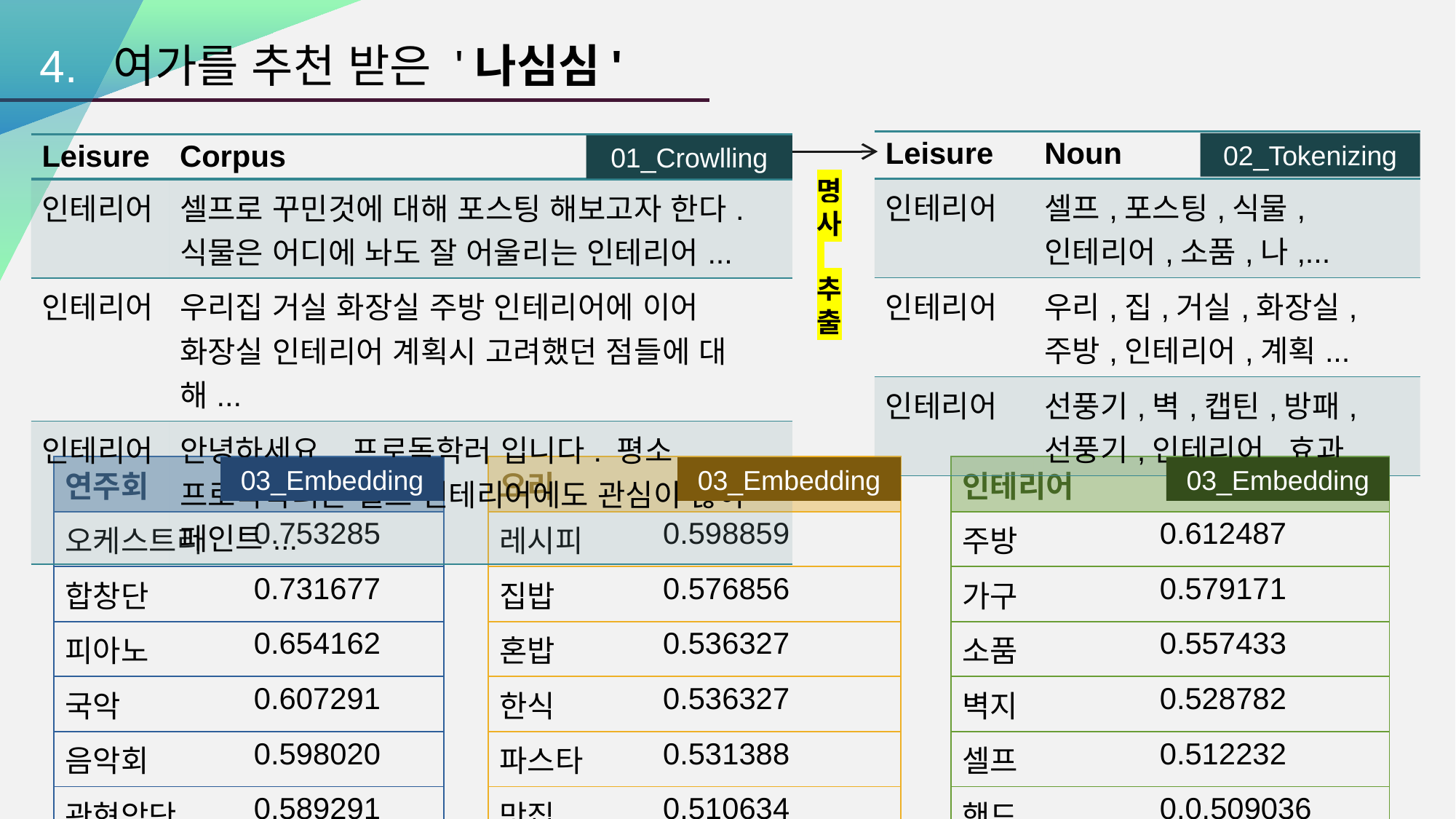

4.  여가를 추천 받은 '나심심'
| Leisure | Noun |
| --- | --- |
| 인테리어 | 셀프,포스팅,식물,인테리어,소품,나,... |
| 인테리어 | 우리,집,거실,화장실,주방,인테리어,계획... |
| 인테리어 | 선풍기,벽,캡틴,방패,선풍기,인테리어,효과... |
02_Tokenizing
| Leisure | Corpus |
| --- | --- |
| 인테리어 | 셀프로 꾸민것에 대해 포스팅 해보고자 한다. 식물은 어디에 놔도 잘 어울리는 인테리어... |
| 인테리어 | 우리집 거실 화장실 주방 인테리어에 이어 화장실 인테리어 계획시 고려했던 점들에 대해... |
| 인테리어 | 안녕하세요. 프로독학러 입니다. 평소 프로독학러는 셀프 인테리어에도 관심이 많아 페인트... |
01_Crowlling
명사
추출
| 연주회 |  |
| --- | --- |
| 오케스트라 | 0.753285 |
| 합창단 | 0.731677 |
| 피아노 | 0.654162 |
| 국악 | 0.607291 |
| 음악회 | 0.598020 |
| 관현악단 | 0.589291 |
| 요리 |  |
| --- | --- |
| 레시피 | 0.598859 |
| 집밥 | 0.576856 |
| 혼밥 | 0.536327 |
| 한식 | 0.536327 |
| 파스타 | 0.531388 |
| 맛집 | 0.510634 |
| 인테리어 |  |
| --- | --- |
| 주방 | 0.612487 |
| 가구 | 0.579171 |
| 소품 | 0.557433 |
| 벽지 | 0.528782 |
| 셀프 | 0.512232 |
| 핸드 | 0.0.509036 |
03_Embedding
03_Embedding
03_Embedding